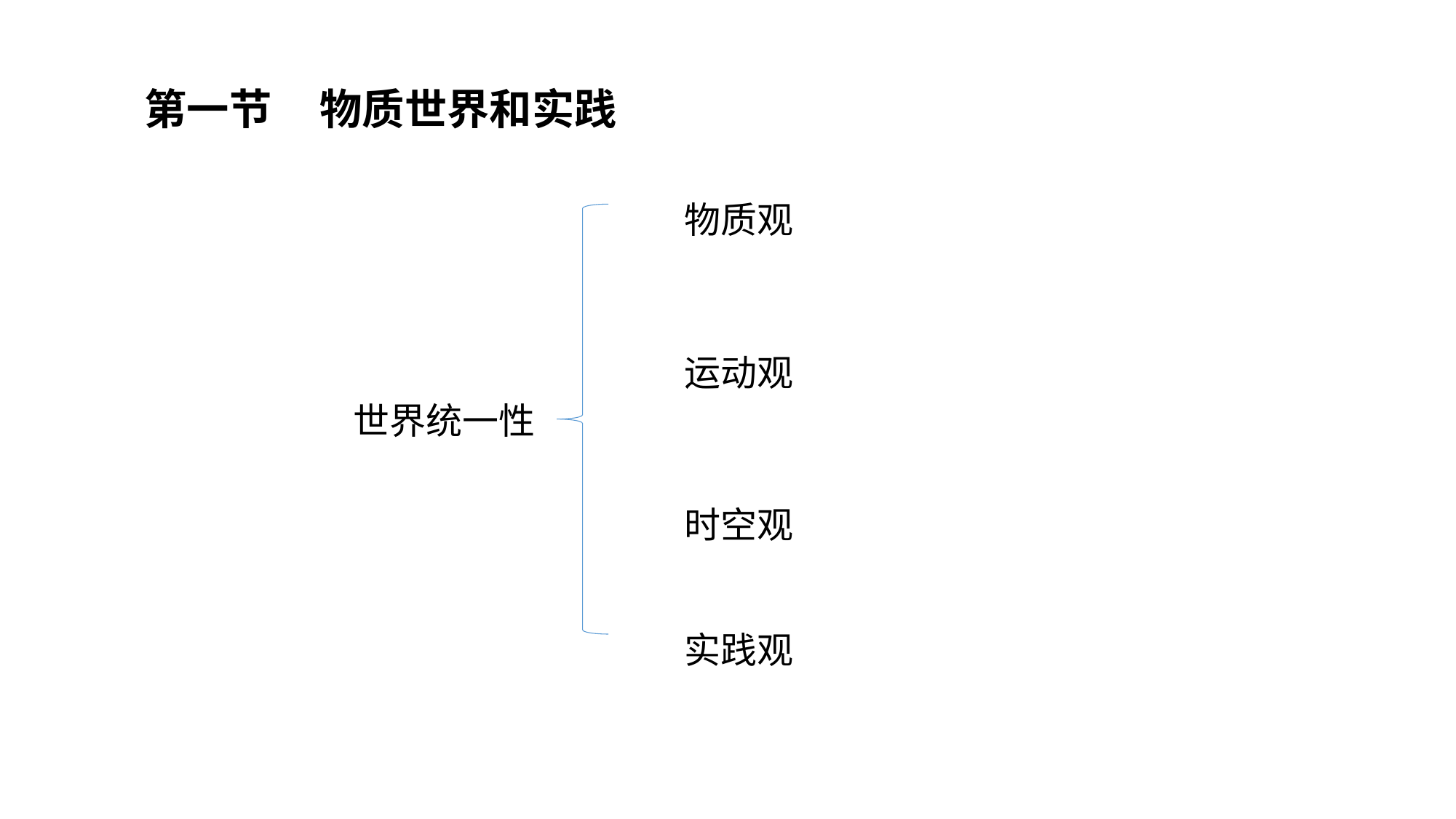

第一节     物质世界和实践
物质观

运动观
世界统一性
时空观
实践观